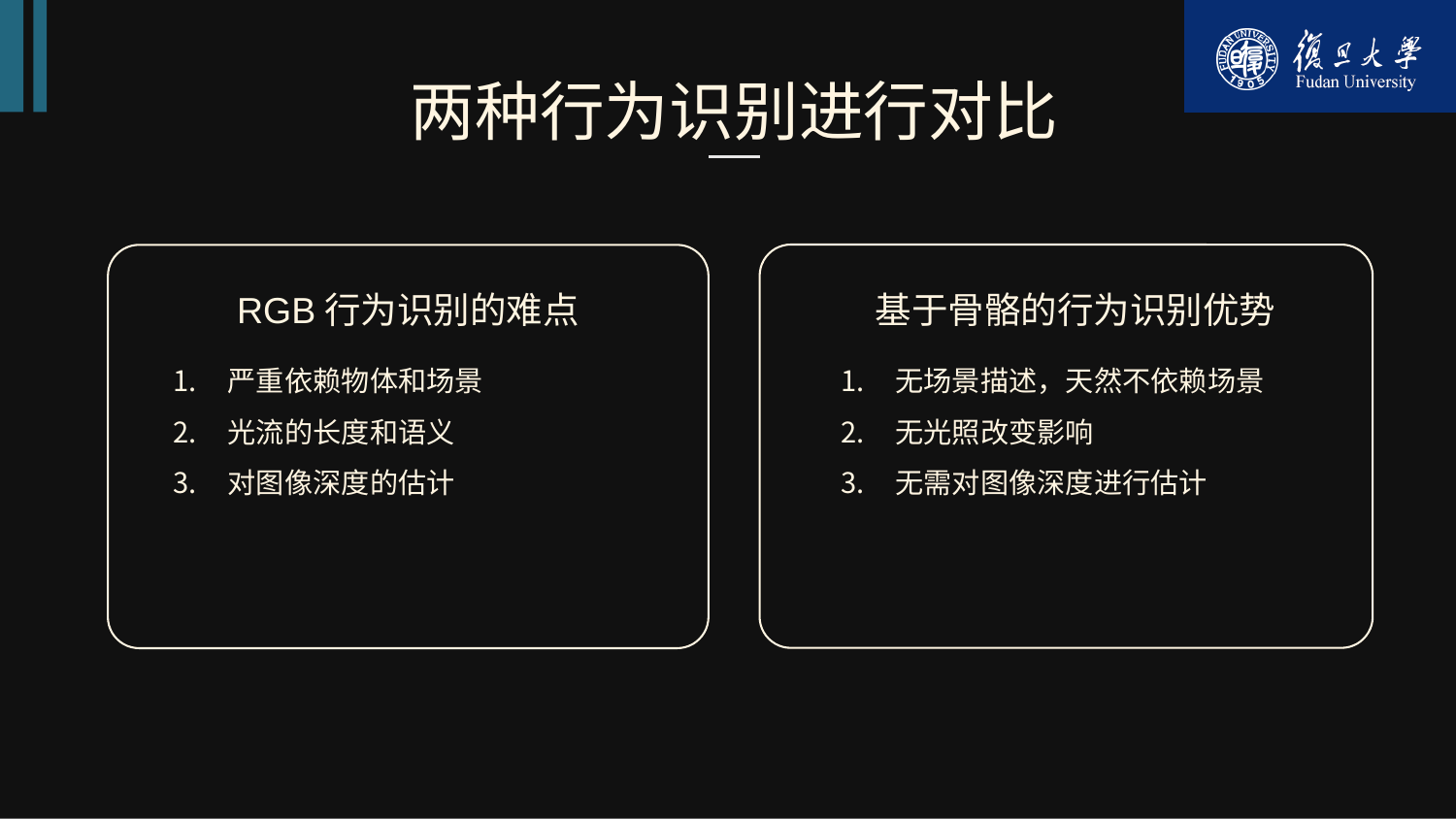

两种行为识别进行对比

RGB行为识别的难点
基于骨骼的行为识别优势
严重依赖物体和场景
光流的长度和语义
对图像深度的估计

无场景描述，天然不依赖场景
无光照改变影响
无需对图像深度进行估计